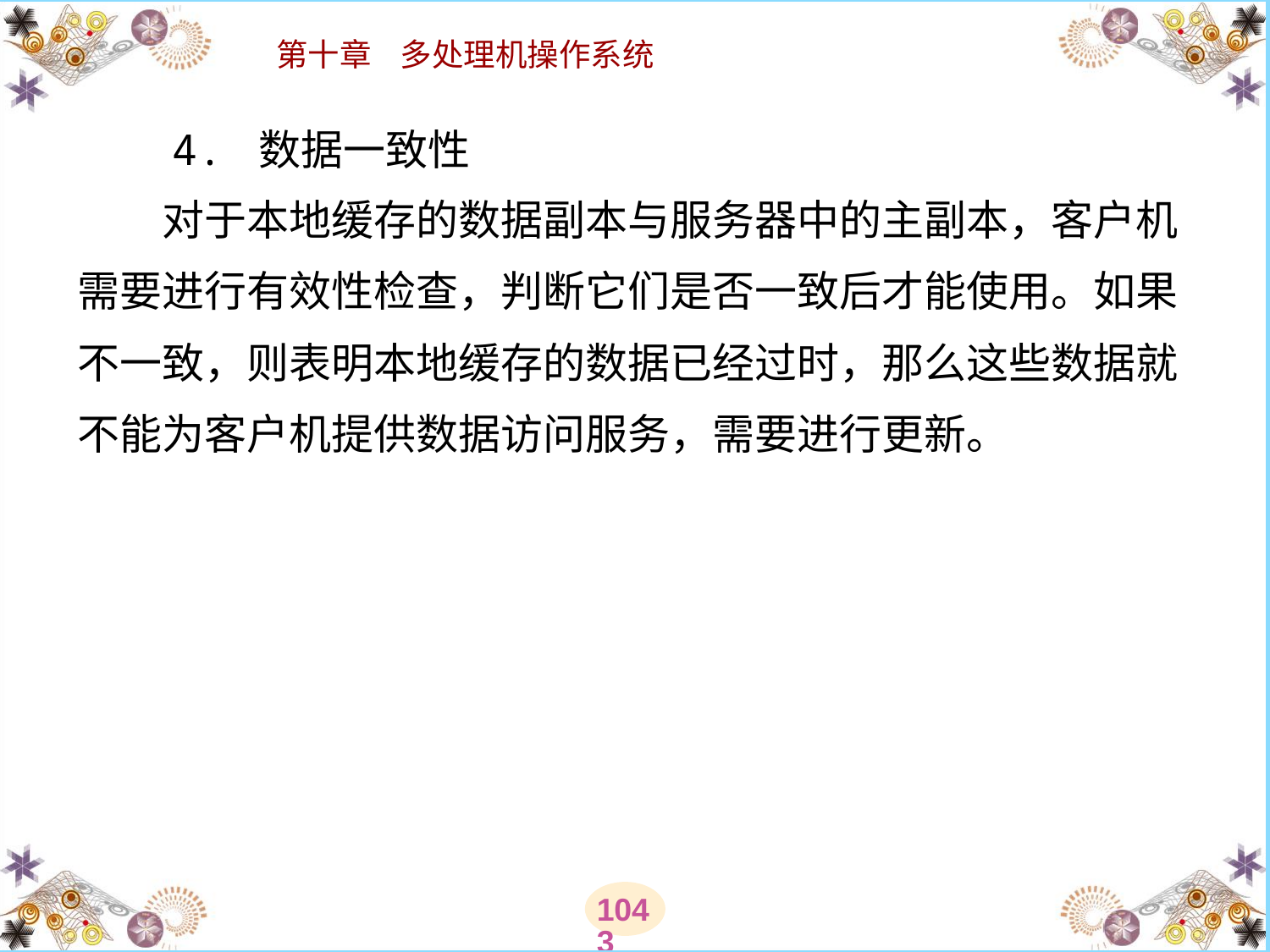

# 4. 数据一致性 　　对于本地缓存的数据副本与服务器中的主副本，客户机需要进行有效性检查，判断它们是否一致后才能使用。如果不一致，则表明本地缓存的数据已经过时，那么这些数据就不能为客户机提供数据访问服务，需要进行更新。